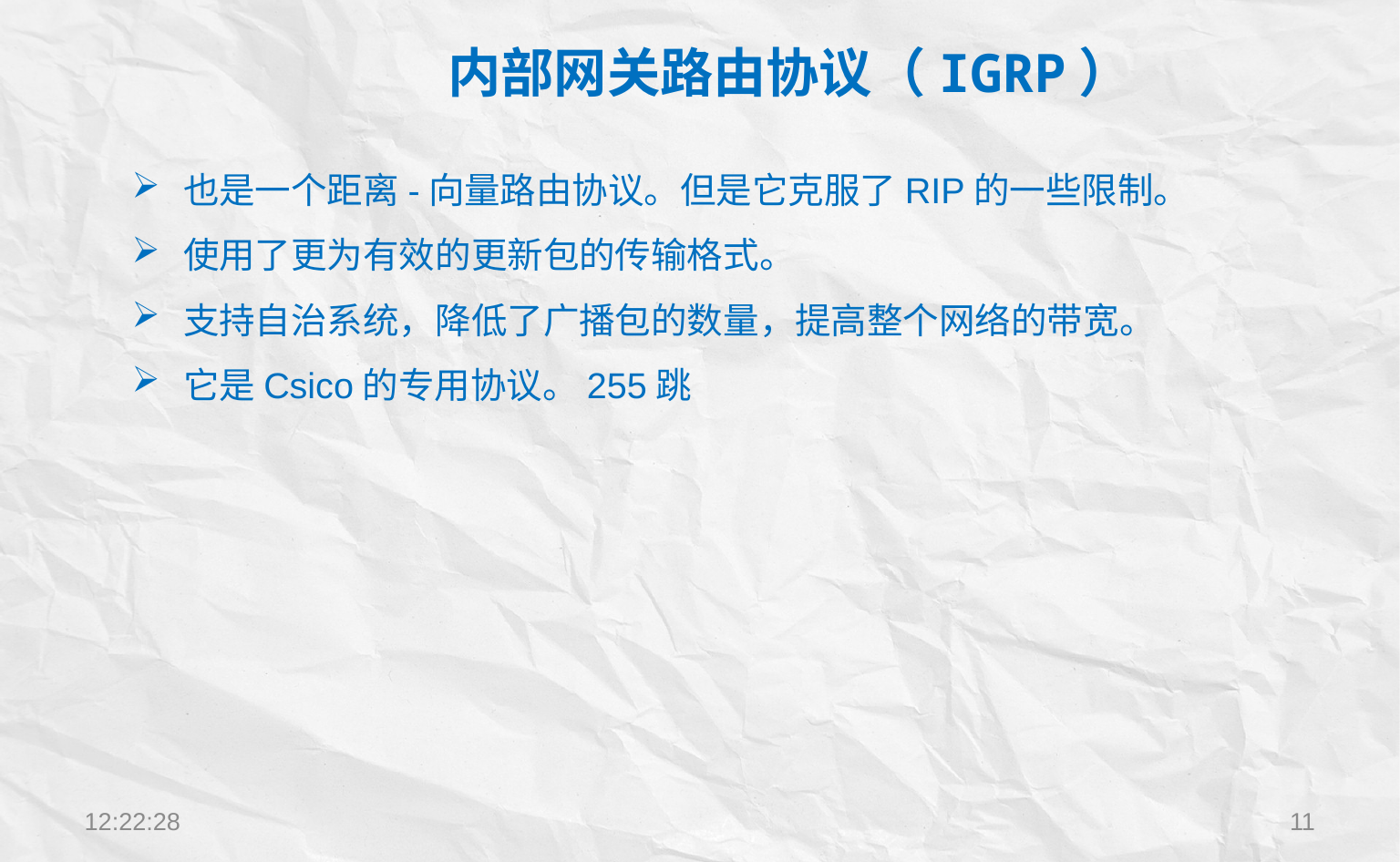

内部网关路由协议（IGRP）
也是一个距离-向量路由协议。但是它克服了RIP的一些限制。
使用了更为有效的更新包的传输格式。
支持自治系统，降低了广播包的数量，提高整个网络的带宽。
它是Csico的专用协议。255跳
12:22:28
11